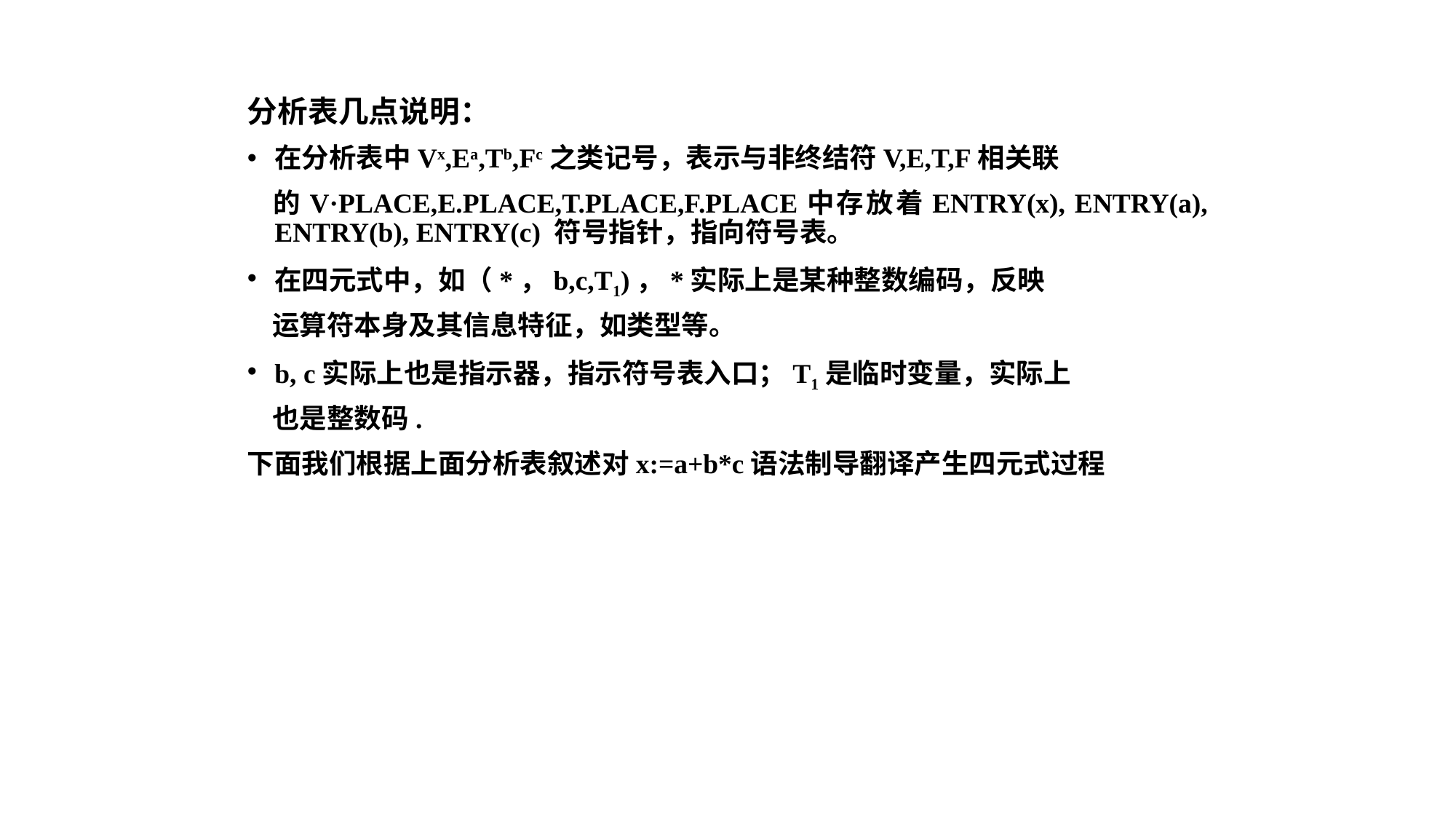

分析表几点说明：
在分析表中Vx,Ea,Tb,Fc之类记号，表示与非终结符V,E,T,F相关联
  的V·PLACE,E.PLACE,T.PLACE,F.PLACE中存放着ENTRY(x), ENTRY(a), ENTRY(b), ENTRY(c) 符号指针，指向符号表。
在四元式中，如（*，b,c,T1)，*实际上是某种整数编码，反映
   运算符本身及其信息特征，如类型等。
b, c实际上也是指示器，指示符号表入口；T1是临时变量，实际上
   也是整数码.
下面我们根据上面分析表叙述对x:=a+b*c语法制导翻译产生四元式过程